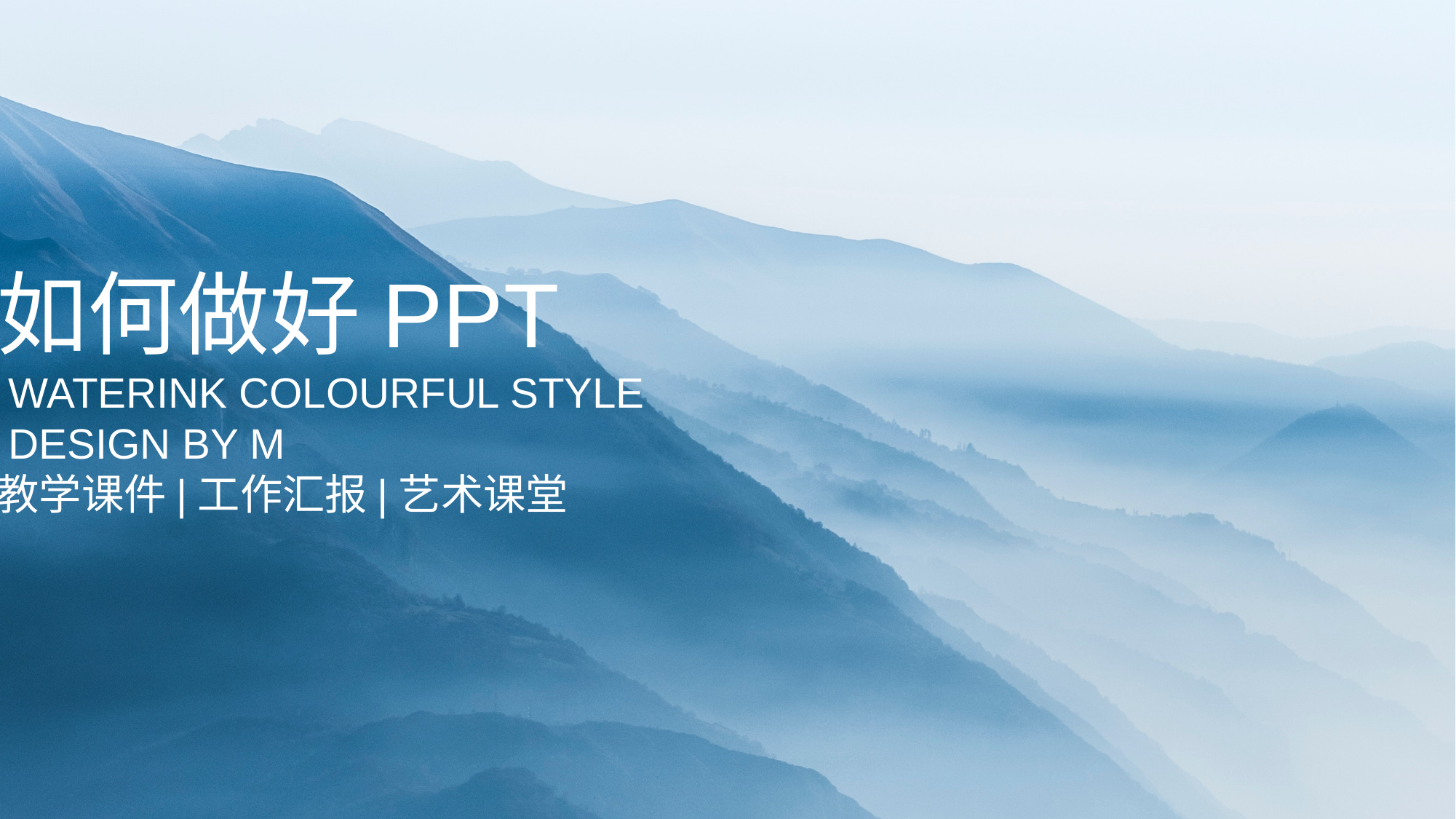

如何做好PPT
 WATERINK COLOURFUL STYLE
 DESIGN BY M
教学课件|工作汇报|艺术课堂